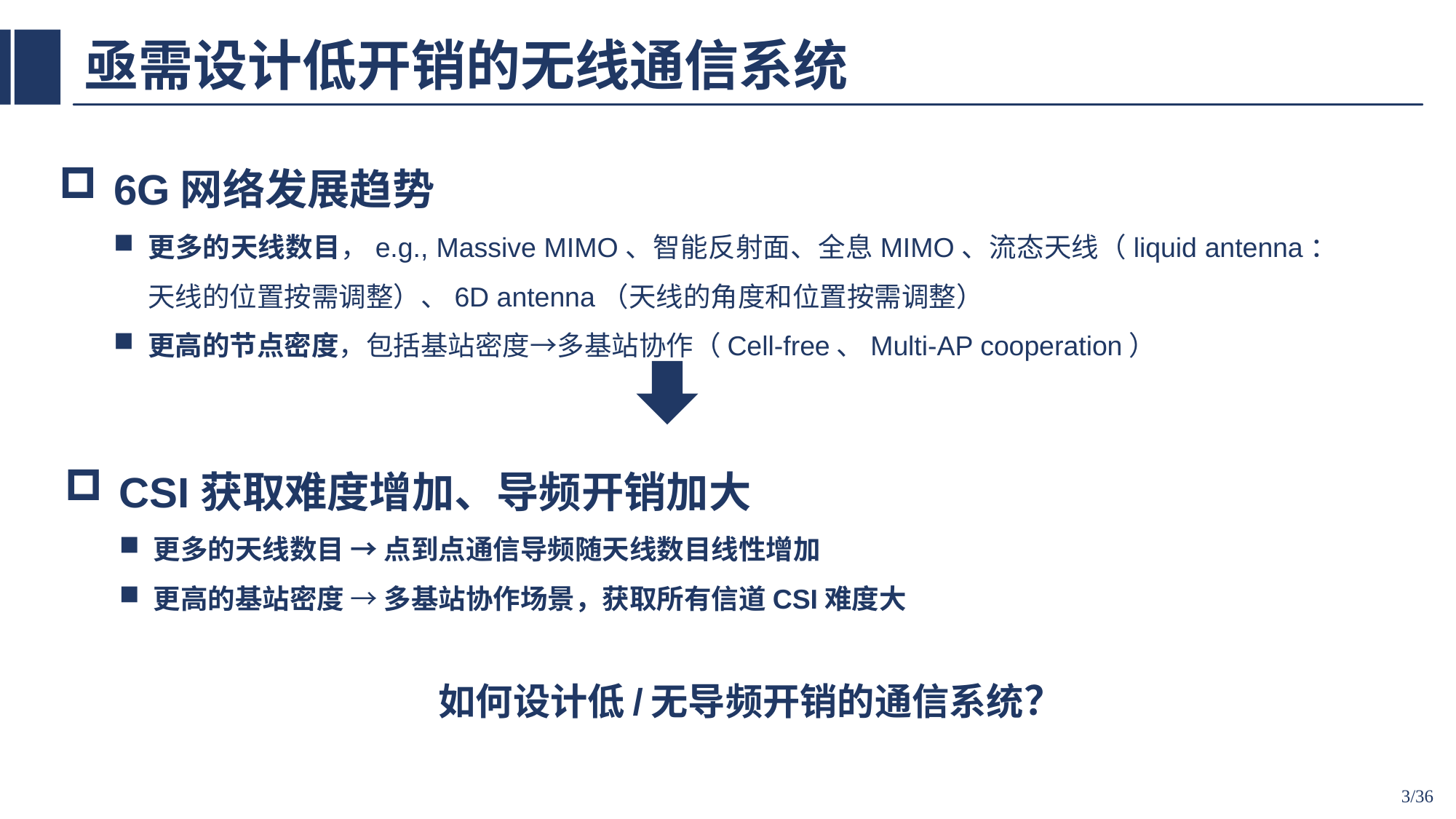

# 亟需设计低开销的无线通信系统
6G网络发展趋势
更多的天线数目，e.g., Massive MIMO、智能反射面、全息MIMO、流态天线（liquid antenna：天线的位置按需调整）、6D antenna（天线的角度和位置按需调整）
更高的节点密度，包括基站密度→多基站协作（Cell-free、Multi-AP cooperation）

CSI获取难度增加、导频开销加大
更多的天线数目 → 点到点通信导频随天线数目线性增加
更高的基站密度 → 多基站协作场景，获取所有信道CSI难度大

如何设计低/无导频开销的通信系统？
3/36